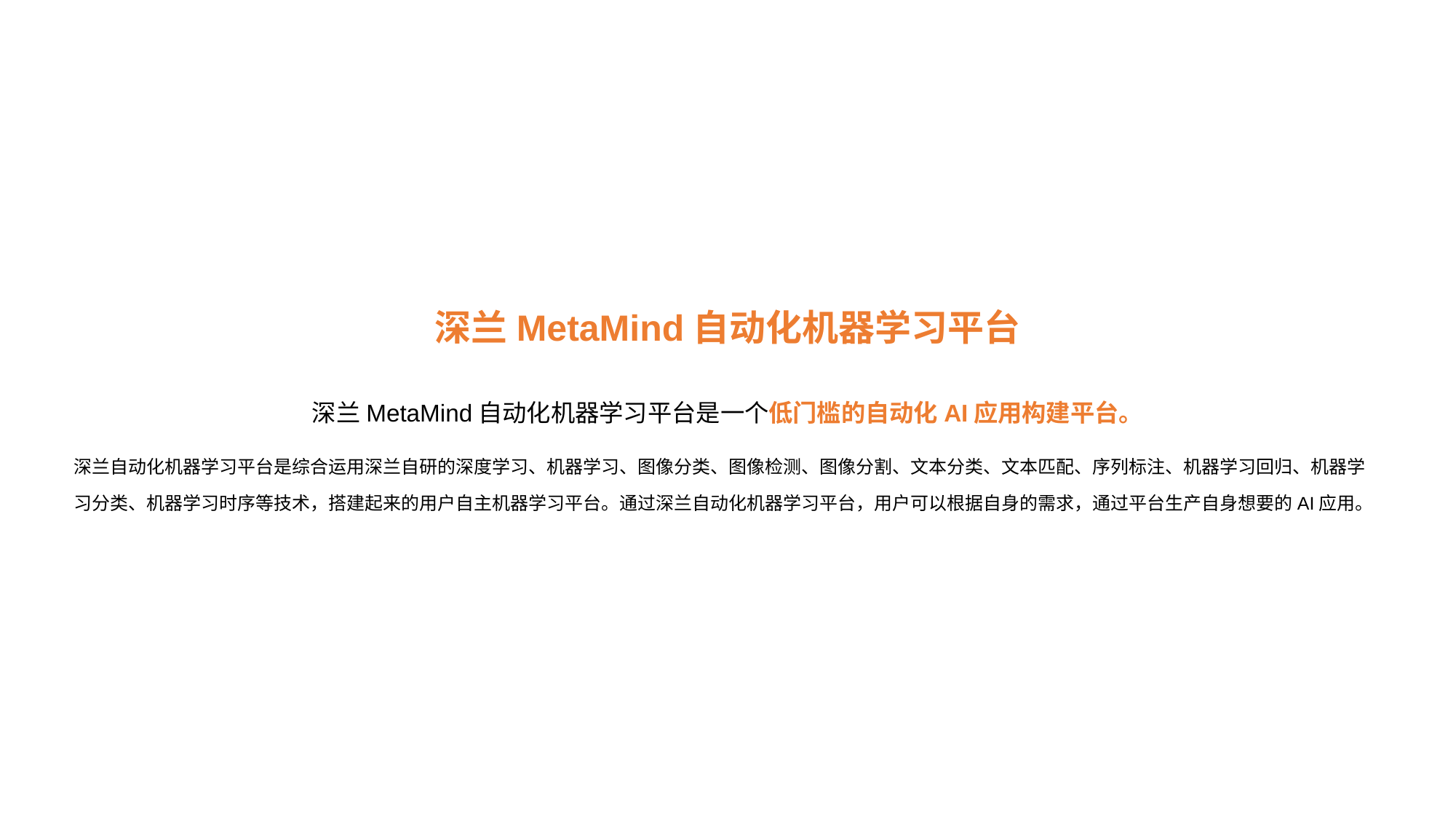

深兰MetaMind自动化机器学习平台
深兰MetaMind自动化机器学习平台是一个低门槛的自动化AI应用构建平台。
深兰自动化机器学习平台是综合运用深兰自研的深度学习、机器学习、图像分类、图像检测、图像分割、文本分类、文本匹配、序列标注、机器学习回归、机器学习分类、机器学习时序等技术，搭建起来的用户自主机器学习平台。通过深兰自动化机器学习平台，用户可以根据自身的需求，通过平台生产自身想要的AI应用。